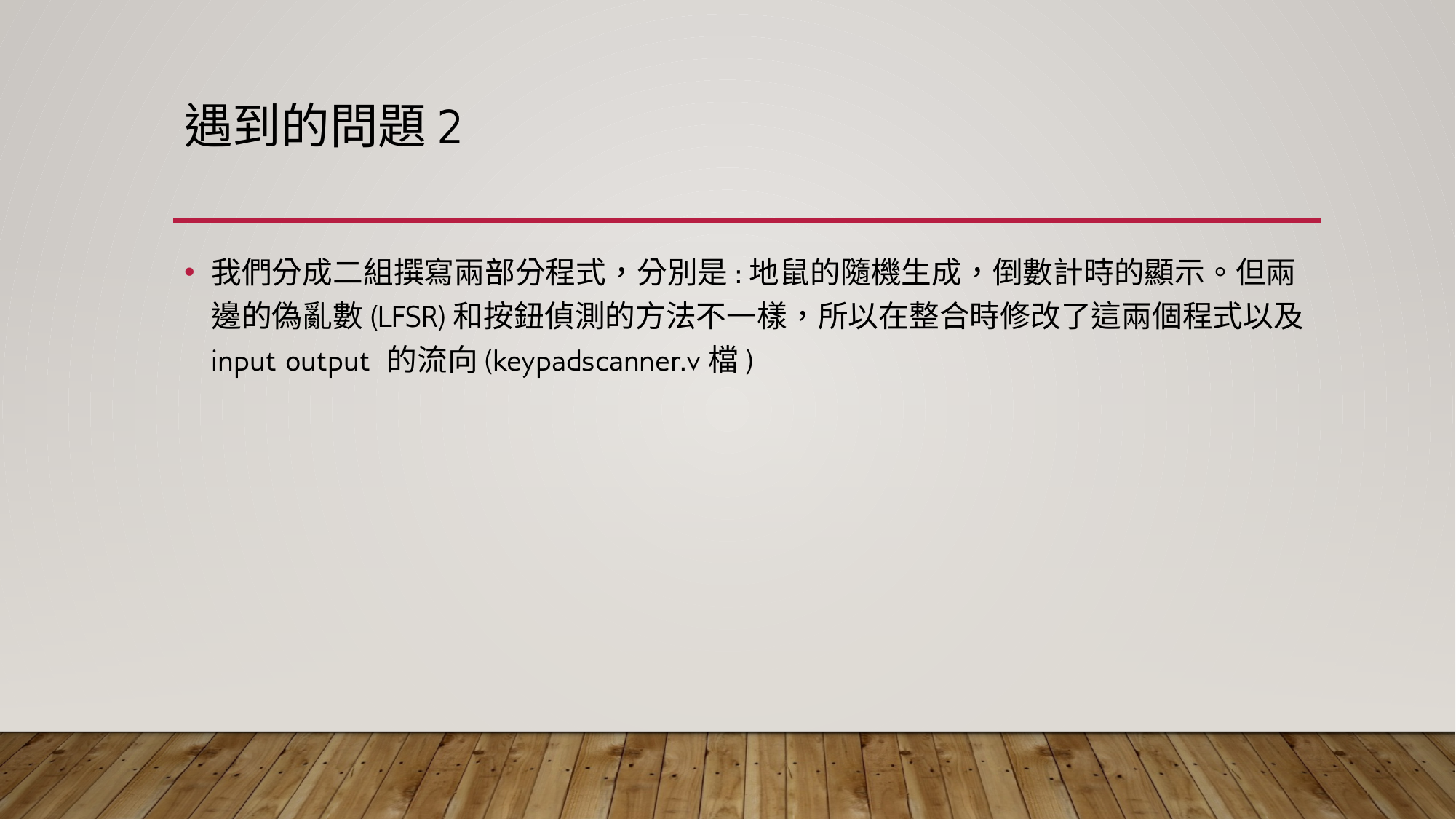

# 遇到的問題2
我們分成二組撰寫兩部分程式，分別是:地鼠的隨機生成，倒數計時的顯示。但兩邊的偽亂數(LFSR)和按鈕偵測的方法不一樣，所以在整合時修改了這兩個程式以及 input output 的流向(keypadscanner.v檔)